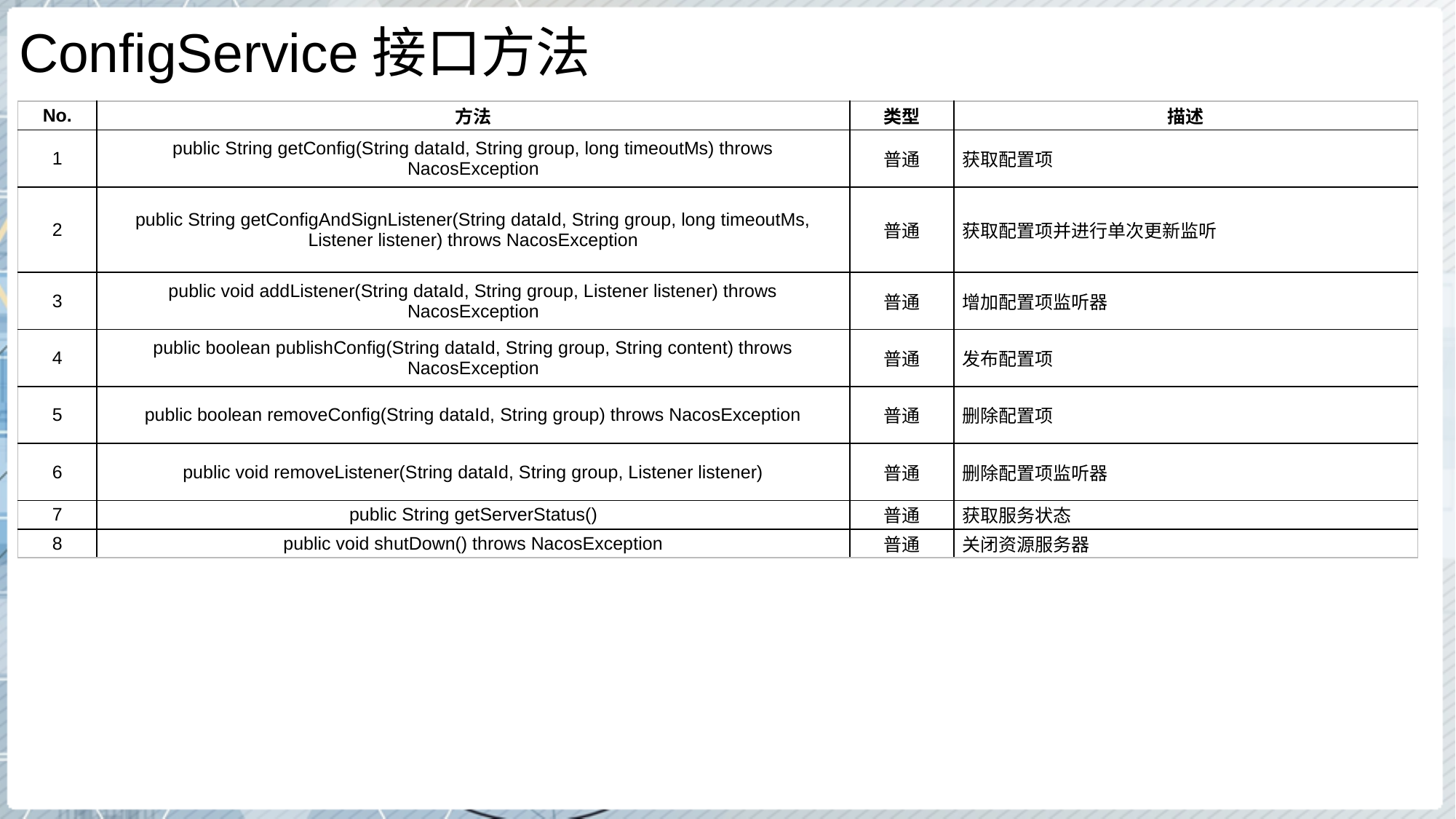

# ConfigService接口方法
| No. | 方法 | 类型 | 描述 |
| --- | --- | --- | --- |
| 1 | public String getConfig(String dataId, String group, long timeoutMs) throws NacosException | 普通 | 获取配置项 |
| 2 | public String getConfigAndSignListener(String dataId, String group, long timeoutMs, Listener listener) throws NacosException | 普通 | 获取配置项并进行单次更新监听 |
| 3 | public void addListener(String dataId, String group, Listener listener) throws NacosException | 普通 | 增加配置项监听器 |
| 4 | public boolean publishConfig(String dataId, String group, String content) throws NacosException | 普通 | 发布配置项 |
| 5 | public boolean removeConfig(String dataId, String group) throws NacosException | 普通 | 删除配置项 |
| 6 | public void removeListener(String dataId, String group, Listener listener) | 普通 | 删除配置项监听器 |
| 7 | public String getServerStatus() | 普通 | 获取服务状态 |
| 8 | public void shutDown() throws NacosException | 普通 | 关闭资源服务器 |